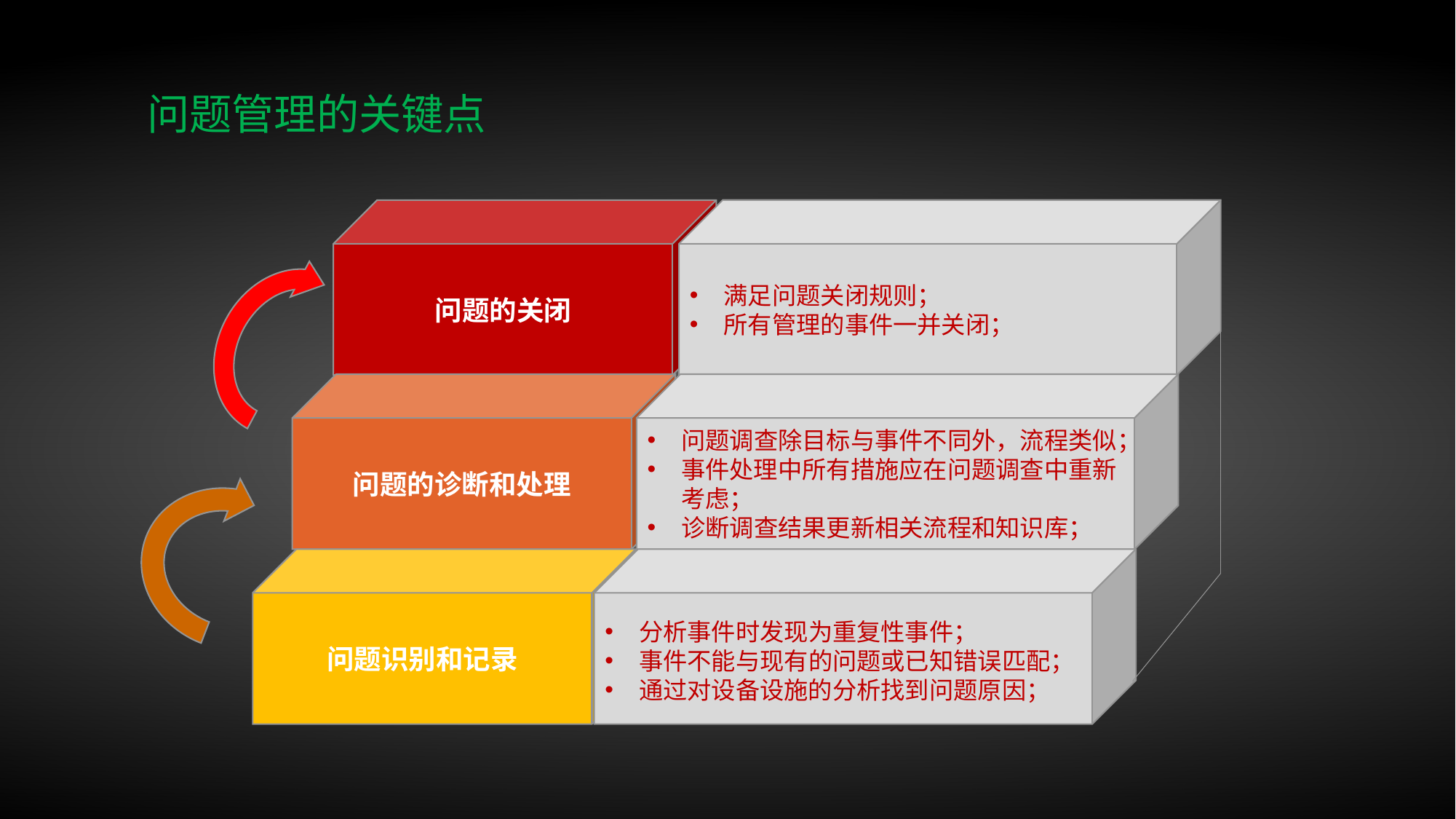

问题管理的关键点
问题的关闭
满足问题关闭规则；
所有管理的事件一并关闭；
问题调查除目标与事件不同外，流程类似；
事件处理中所有措施应在问题调查中重新考虑；
诊断调查结果更新相关流程和知识库；

分析事件时发现为重复性事件；
事件不能与现有的问题或已知错误匹配；
通过对设备设施的分析找到问题原因；

问题的诊断和处理
问题识别和记录